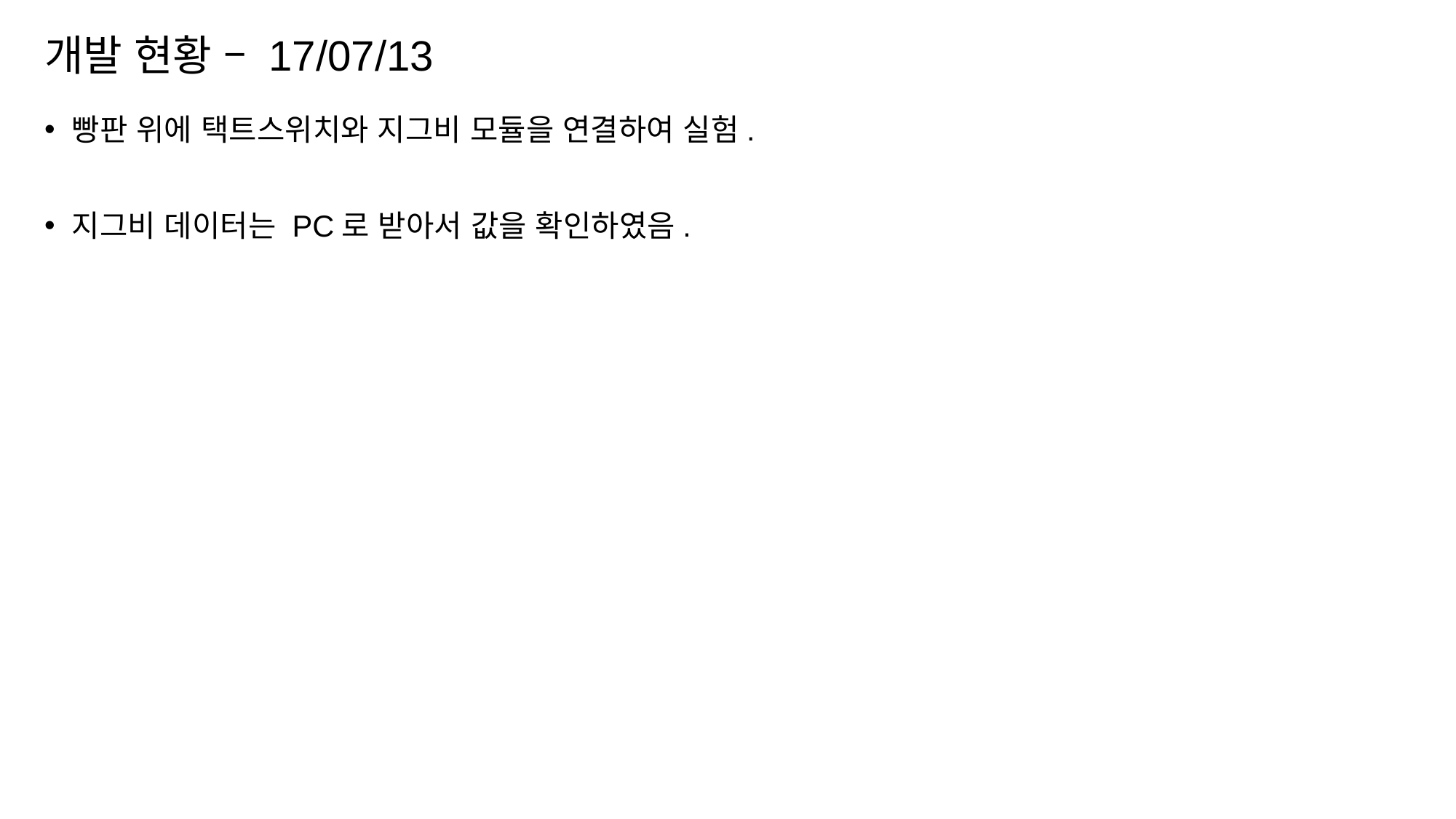

# 개발 현황 – 17/07/13
빵판 위에 택트스위치와 지그비 모듈을 연결하여 실험.

지그비 데이터는 PC로 받아서 값을 확인하였음.